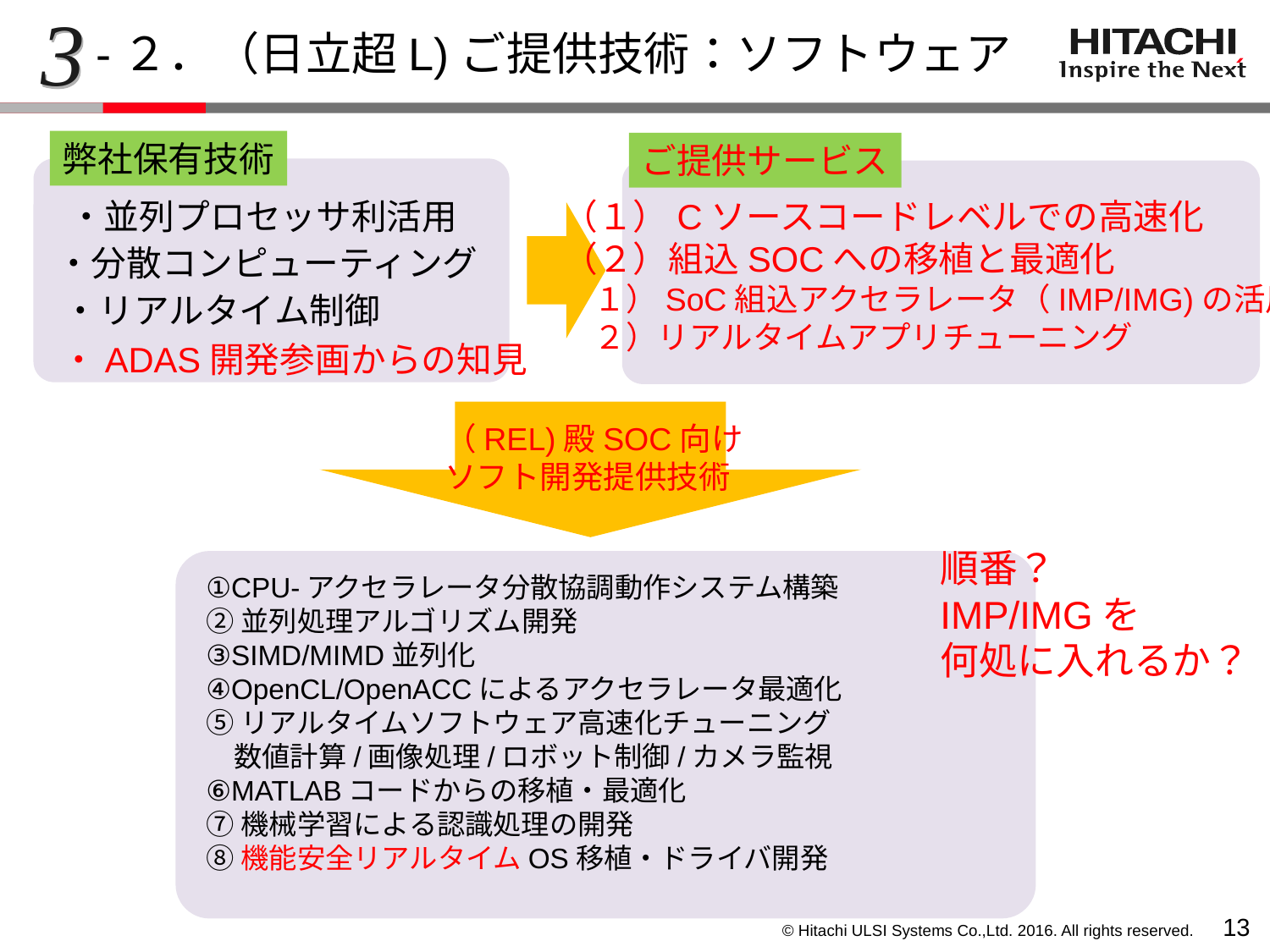

3
-２．（日立超L)ご提供技術：ソフトウェア
弊社保有技術
ご提供サービス

（１）Cソースコードレベルでの高速化
（２）組込SOCへの移植と最適化
　１）SoC組込アクセラレータ（IMP/IMG)の活用
　２）リアルタイムアプリチューニング
・並列プロセッサ利活用

・分散コンピューティング
・リアルタイム制御
・ADAS開発参画からの知見
（REL)殿SOC向け
ソフト開発提供技術
順番？
IMP/IMGを
何処に入れるか？

①CPU-アクセラレータ分散協調動作システム構築
②並列処理アルゴリズム開発
③SIMD/MIMD並列化
④OpenCL/OpenACCによるアクセラレータ最適化
⑤リアルタイムソフトウェア高速化チューニング
　数値計算/画像処理/ロボット制御/カメラ監視
⑥MATLABコードからの移植・最適化
⑦機械学習による認識処理の開発
⑧機能安全リアルタイムOS移植・ドライバ開発
13